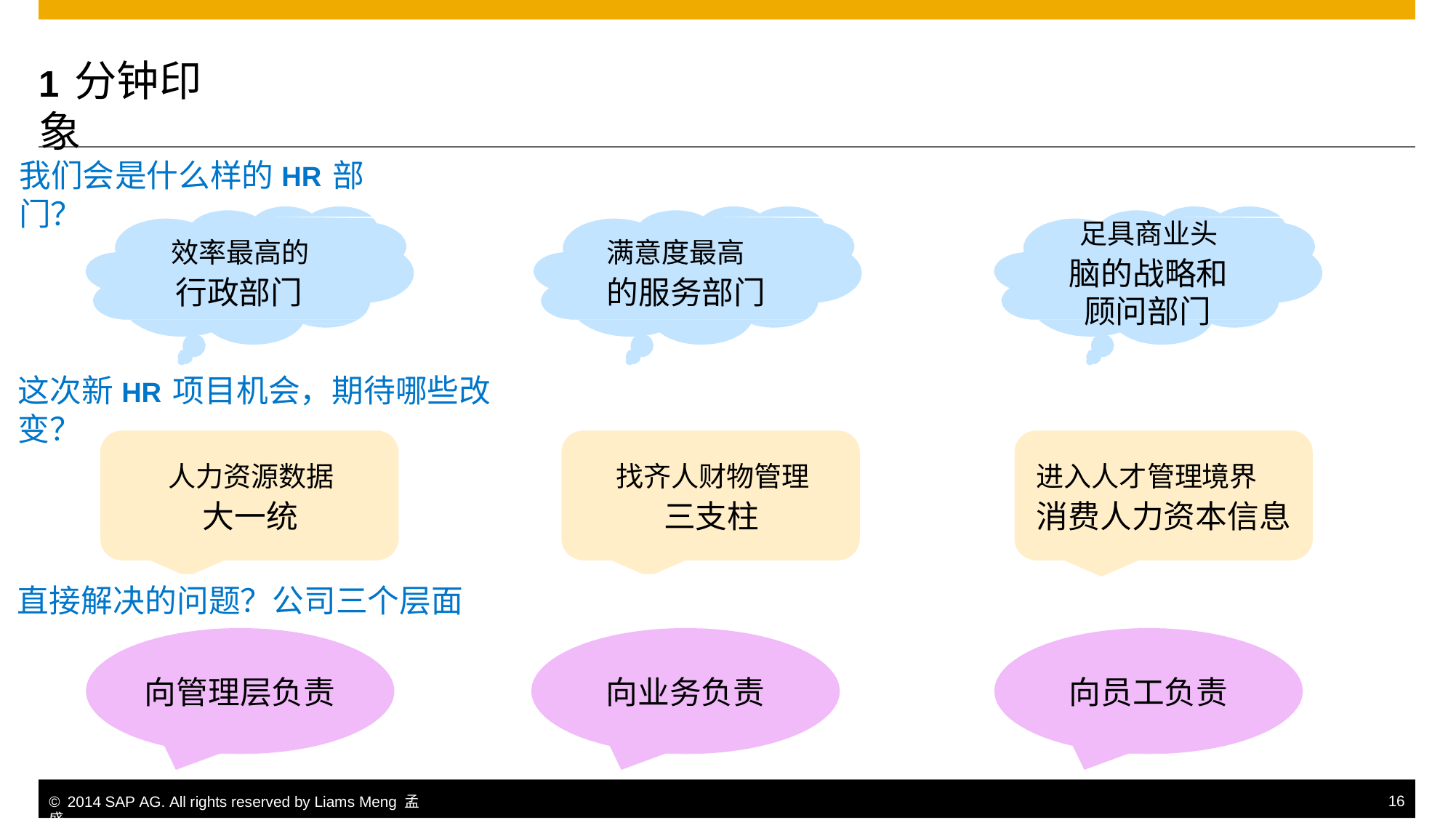

1分钟印象

我们会是什么样的HR部门？

足具商业头
脑的战略和
顾问部门
效率最高的
行政部门
满意度最高
的服务部门

这次新HR项目机会，期待哪些改变？

人力资源数据
大一统
找齐人财物管理
三支柱
进入人才管理境界
消费人力资本信息

直接解决的问题？公司三个层面

向管理层负责
向业务负责
向员工负责

© 2014 SAP AG. All rights reserved by Liams Meng 孟盛.
16